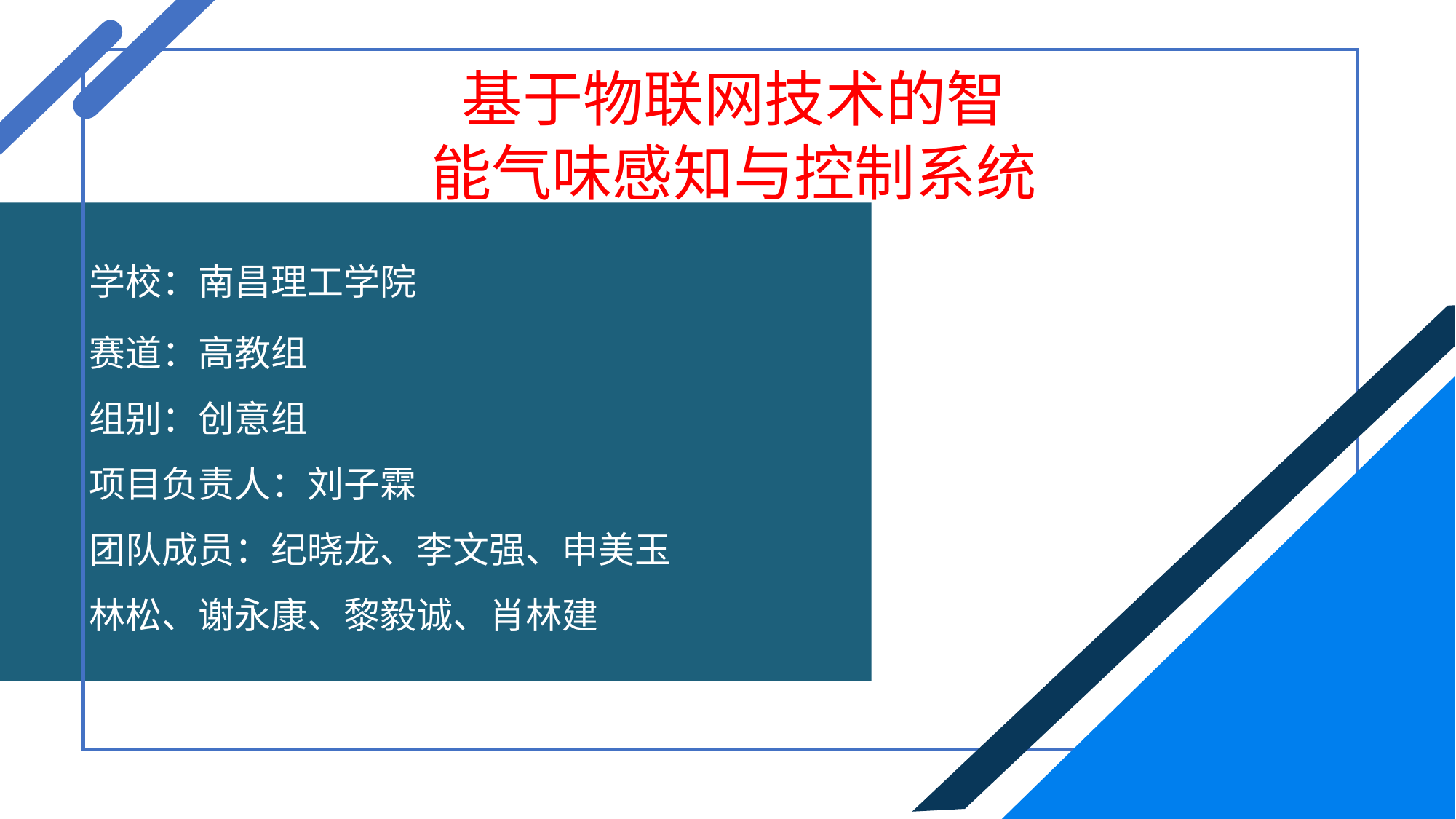

基于物联网技术的智
能气味感知与控制系统

学校：南昌理工学院
赛道：高教组
组别：创意组
项目负责人：刘子霖
团队成员：纪晓龙、李文强、申美玉
林松、谢永康、黎毅诚、肖林建